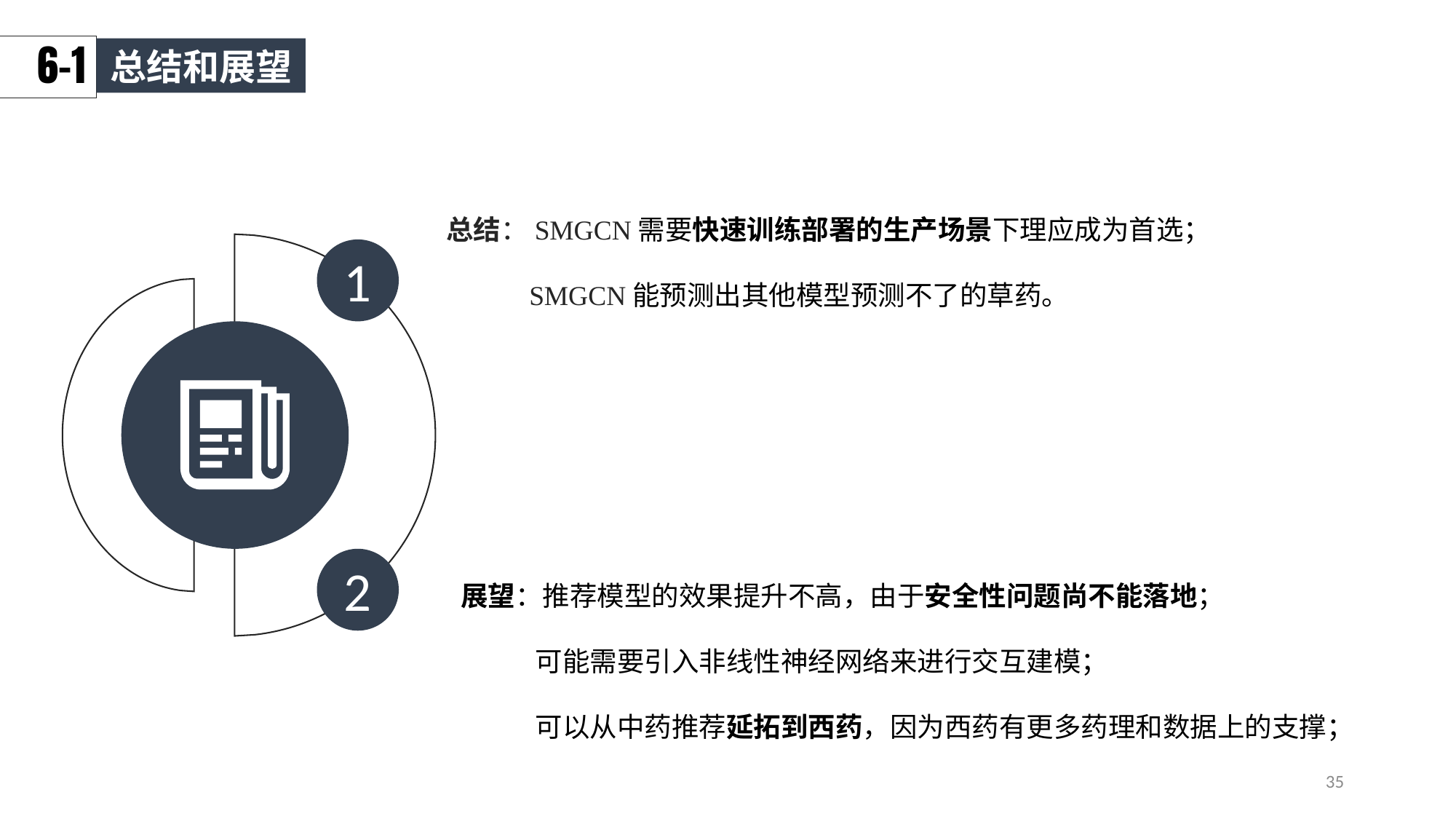

6-1
总结和展望
总结：SMGCN需要快速训练部署的生产场景下理应成为首选；

            SMGCN能预测出其他模型预测不了的草药。

1

2
展望：推荐模型的效果提升不高，由于安全性问题尚不能落地；

           可能需要引入非线性神经网络来进行交互建模；

           可以从中药推荐延拓到西药，因为西药有更多药理和数据上的支撑；

35